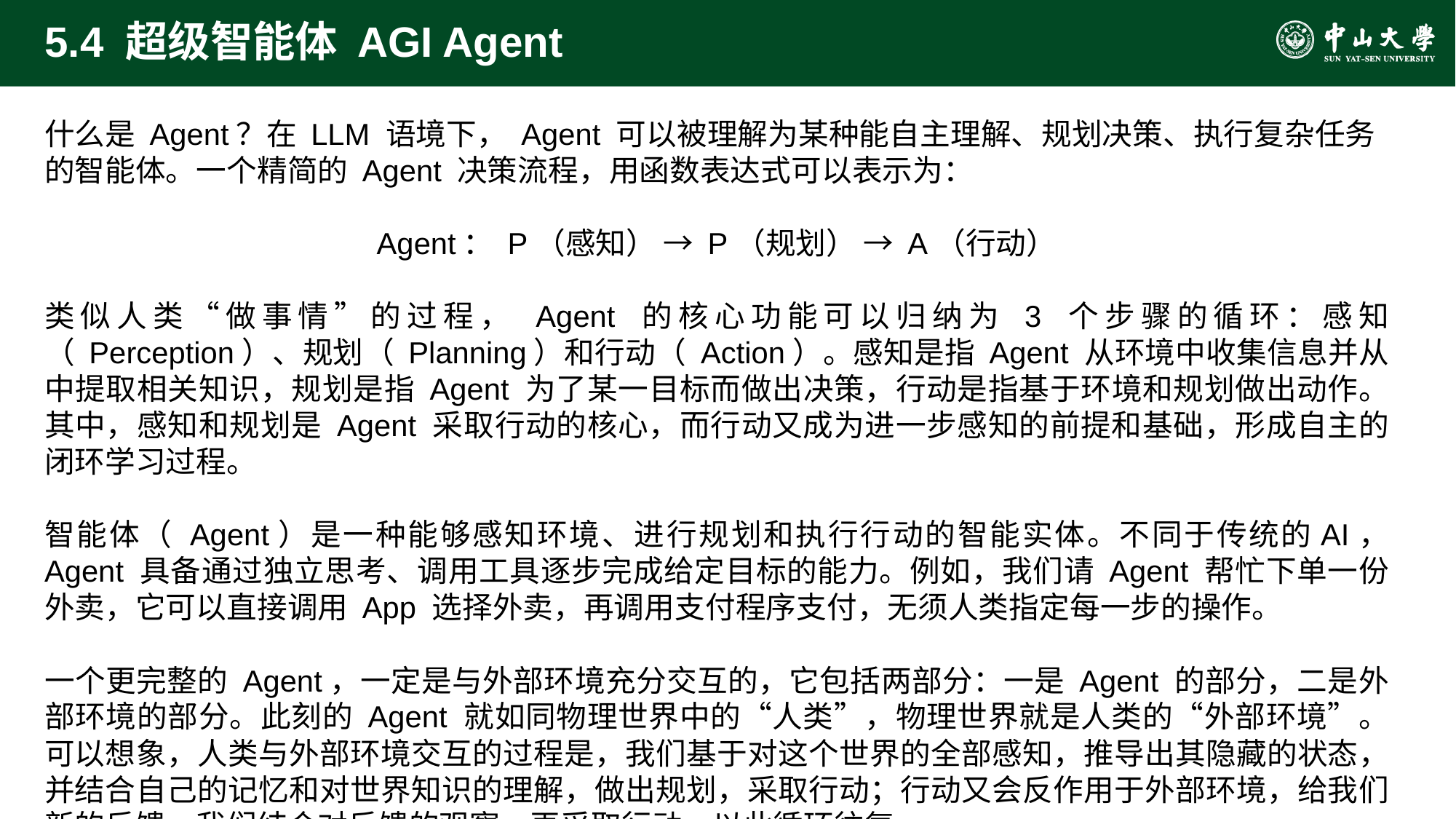

# 5.4 超级智能体 AGI Agent
什么是 Agent？在 LLM 语境下， Agent 可以被理解为某种能自主理解、规划决策、执行复杂任务的智能体。一个精简的 Agent 决策流程，用函数表达式可以表示为：

Agent： P（感知） → P（规划） → A（行动）

类似人类“做事情”的过程， Agent 的核心功能可以归纳为 3 个步骤的循环：感知（ Perception）、规划（ Planning）和行动（ Action）。感知是指 Agent 从环境中收集信息并从中提取相关知识，规划是指 Agent 为了某一目标而做出决策，行动是指基于环境和规划做出动作。其中，感知和规划是 Agent 采取行动的核心，而行动又成为进一步感知的前提和基础，形成自主的闭环学习过程。

智能体（ Agent）是一种能够感知环境、进行规划和执行行动的智能实体。不同于传统的AI， Agent 具备通过独立思考、调用工具逐步完成给定目标的能力。例如，我们请 Agent 帮忙下单一份外卖，它可以直接调用 App 选择外卖，再调用支付程序支付，无须人类指定每一步的操作。

一个更完整的 Agent，一定是与外部环境充分交互的，它包括两部分：一是 Agent 的部分，二是外部环境的部分。此刻的 Agent 就如同物理世界中的“人类”，物理世界就是人类的“外部环境”。可以想象，人类与外部环境交互的过程是，我们基于对这个世界的全部感知，推导出其隐藏的状态，并结合自己的记忆和对世界知识的理解，做出规划，采取行动；行动又会反作用于外部环境，给我们新的反馈，我们结合对反馈的观察，再采取行动，以此循环往复。